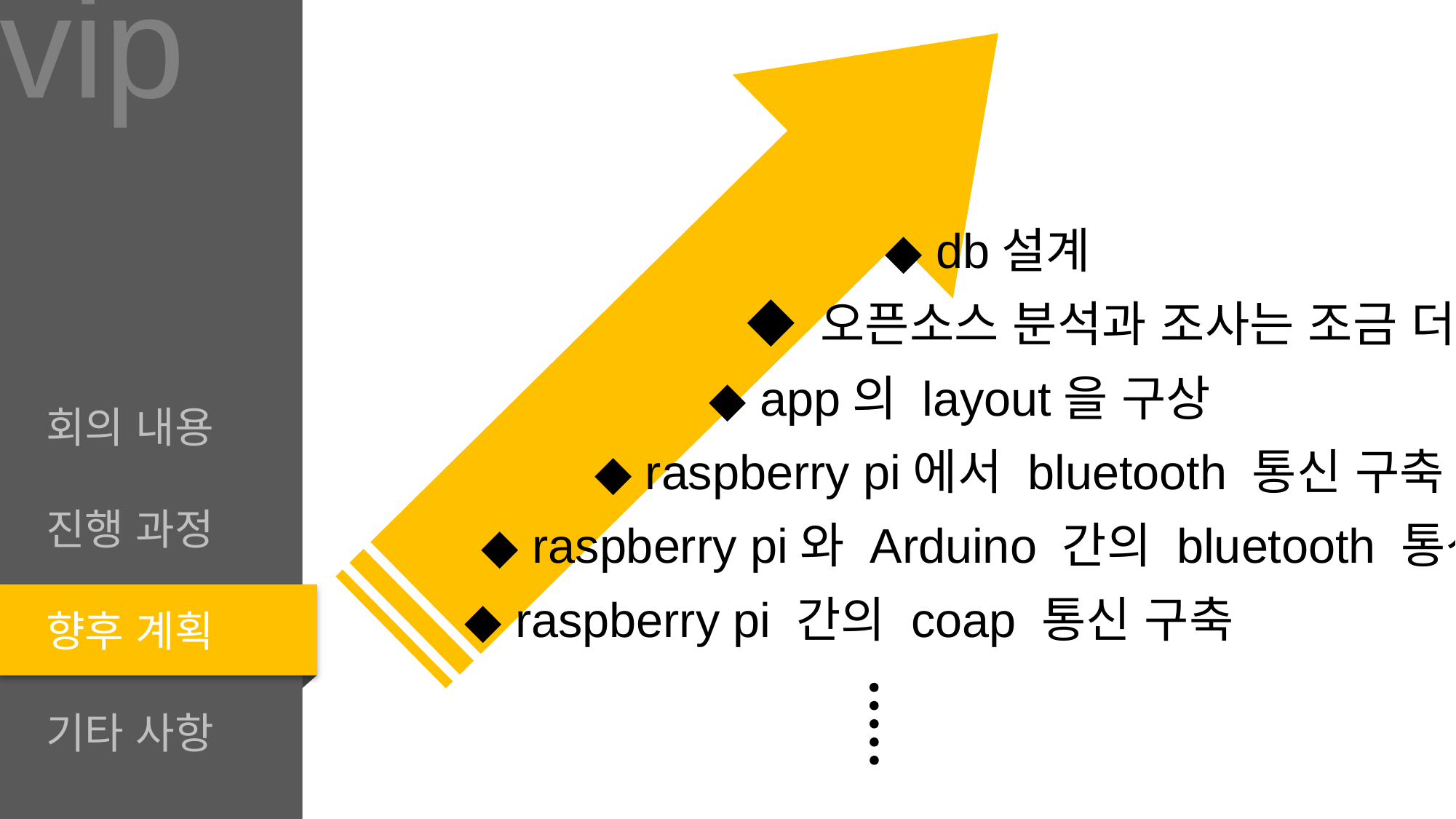

vip

◆ db설계
◆ 오픈소스 분석과 조사는 조금 더
◆ app의 layout을 구상
회의 내용

진행 과정

향후 계획

기타 사항
◆ raspberry pi에서 bluetooth 통신 구축
◆ raspberry pi와 Arduino 간의 bluetooth 통신 구축
◆ raspberry pi 간의 coap 통신 구축